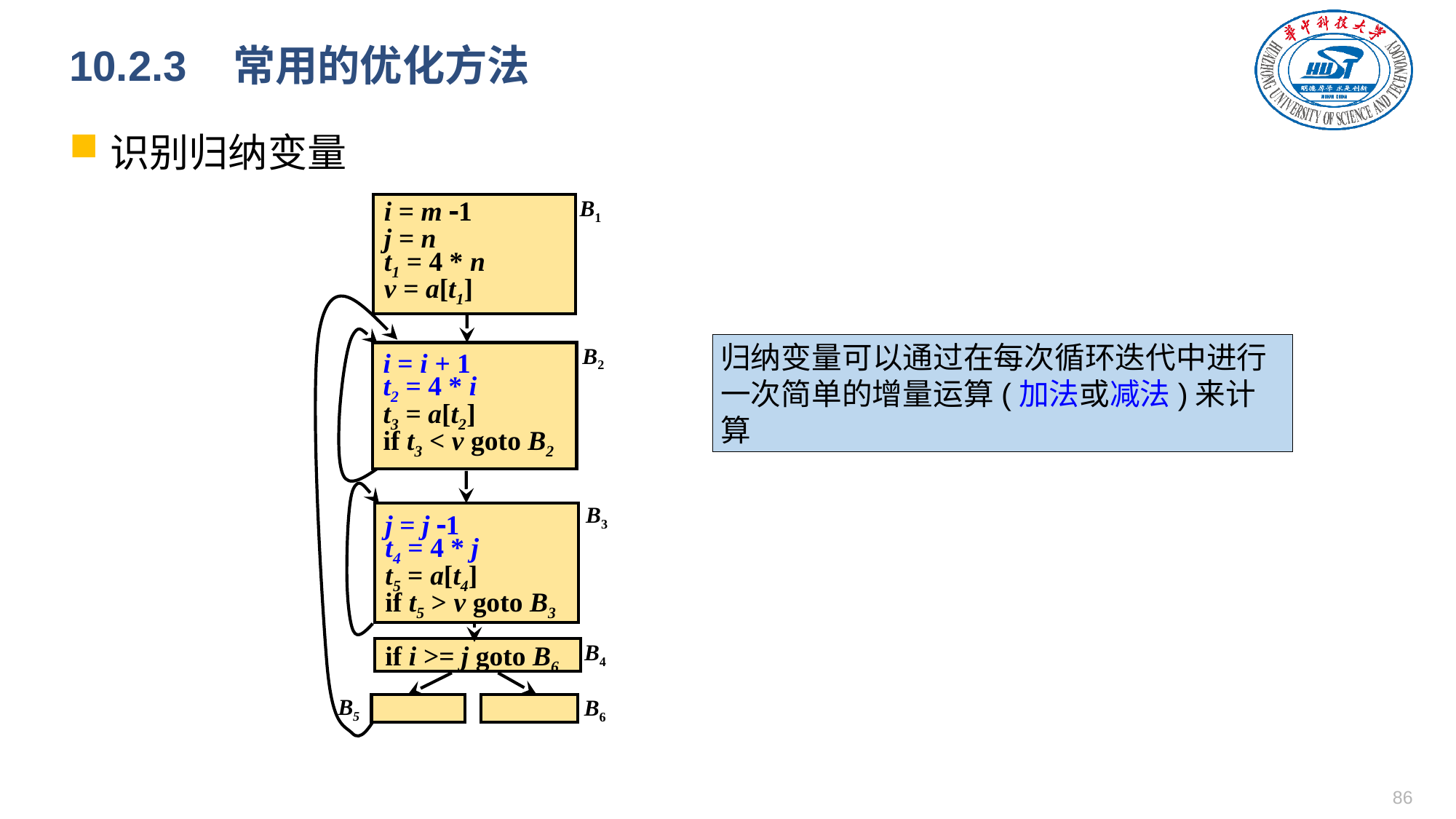

# 10.2.3   常用的优化方法
识别归纳变量
B1
i = m −1
j = n
t1 = 4 * n
v = a[t1]

B2
i = i + 1
t2 = 4 * i
t3 = a[t2]
if t3 < v goto B2

B3
j = j −1
t4 = 4 * j
t5 = a[t4]
if t5 > v goto B3

B4
if i >= j goto B6

B6
B5

归纳变量可以通过在每次循环迭代中进行一次简单的增量运算(加法或减法)来计算
86